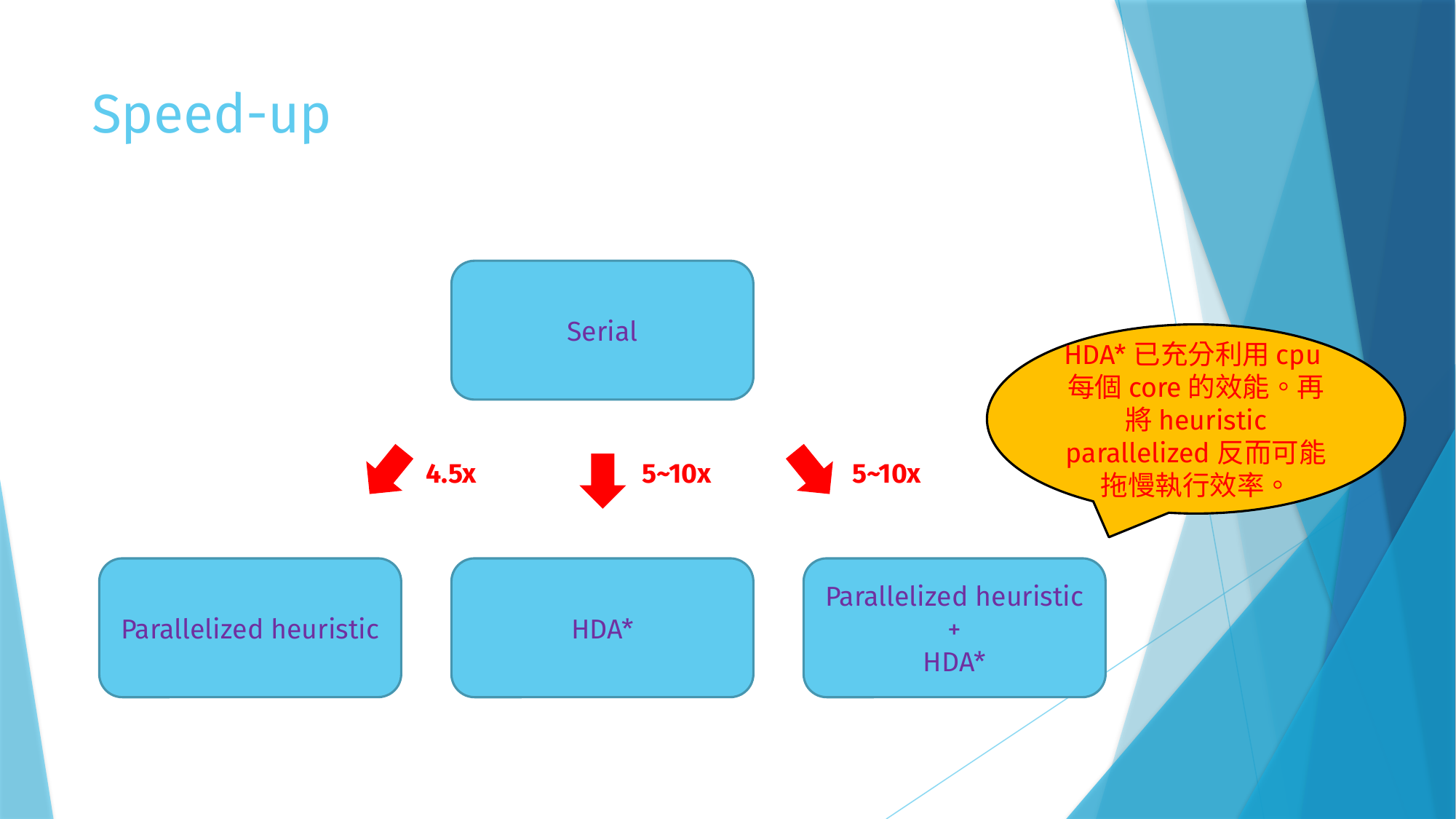

# Speed-up
Serial
HDA*已充分利用cpu每個core的效能。再將heuristic parallelized反而可能拖慢執行效率。

4.5x
5~10x
5~10x

Parallelized heuristic
HDA*
Parallelized heuristic +
HDA*